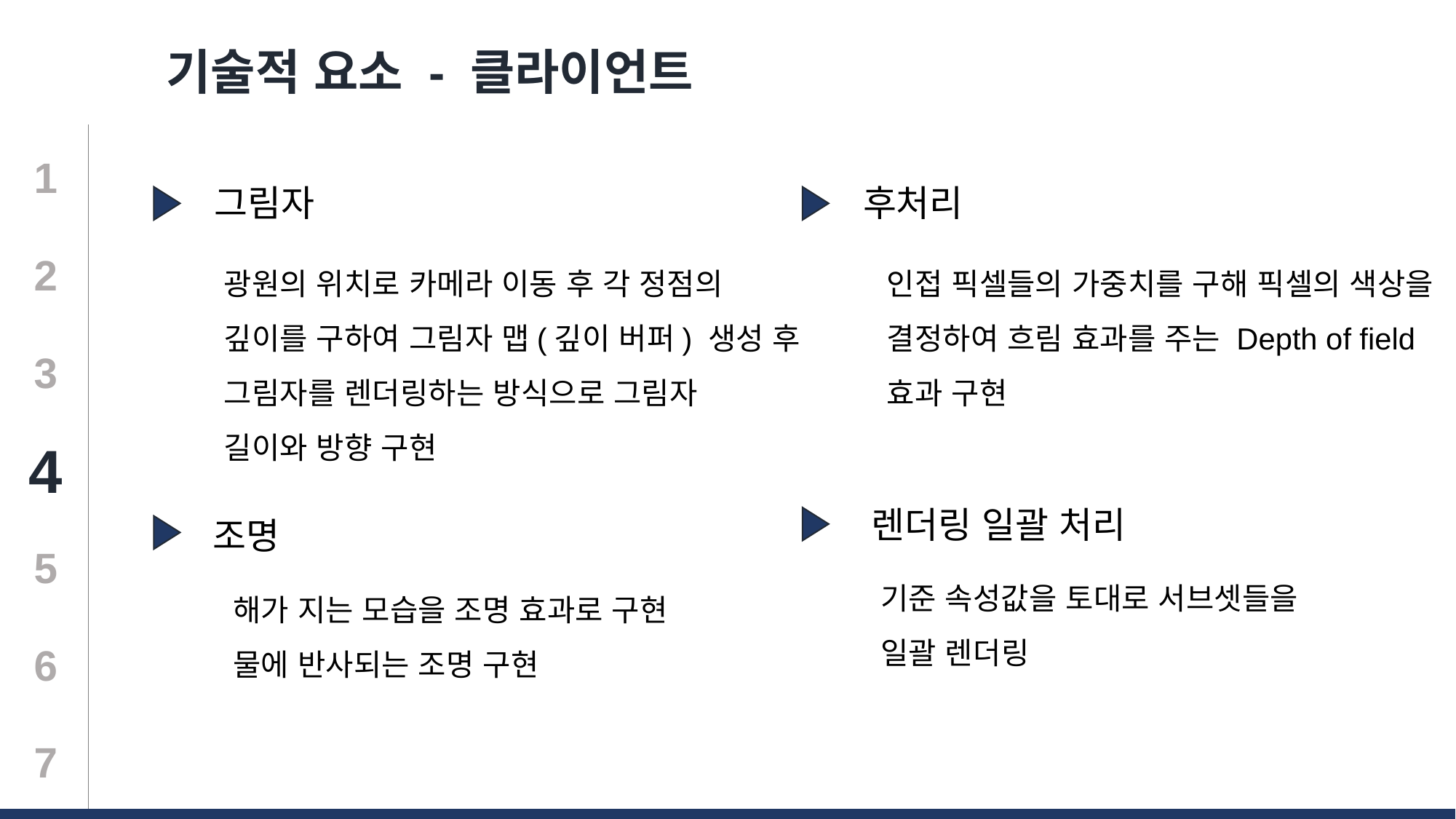

기술적 요소 - 클라이언트
1
그림자
후처리

광원의 위치로 카메라 이동 후 각 정점의
깊이를 구하여 그림자 맵(깊이 버퍼) 생성 후
그림자를 렌더링하는 방식으로 그림자
길이와 방향 구현
인접 픽셀들의 가중치를 구해 픽셀의 색상을
결정하여 흐림 효과를 주는 Depth of field
효과 구현
2
3
4
렌더링 일괄 처리
조명

5
기준 속성값을 토대로 서브셋들을
일괄 렌더링
해가 지는 모습을 조명 효과로 구현
물에 반사되는 조명 구현
6
7